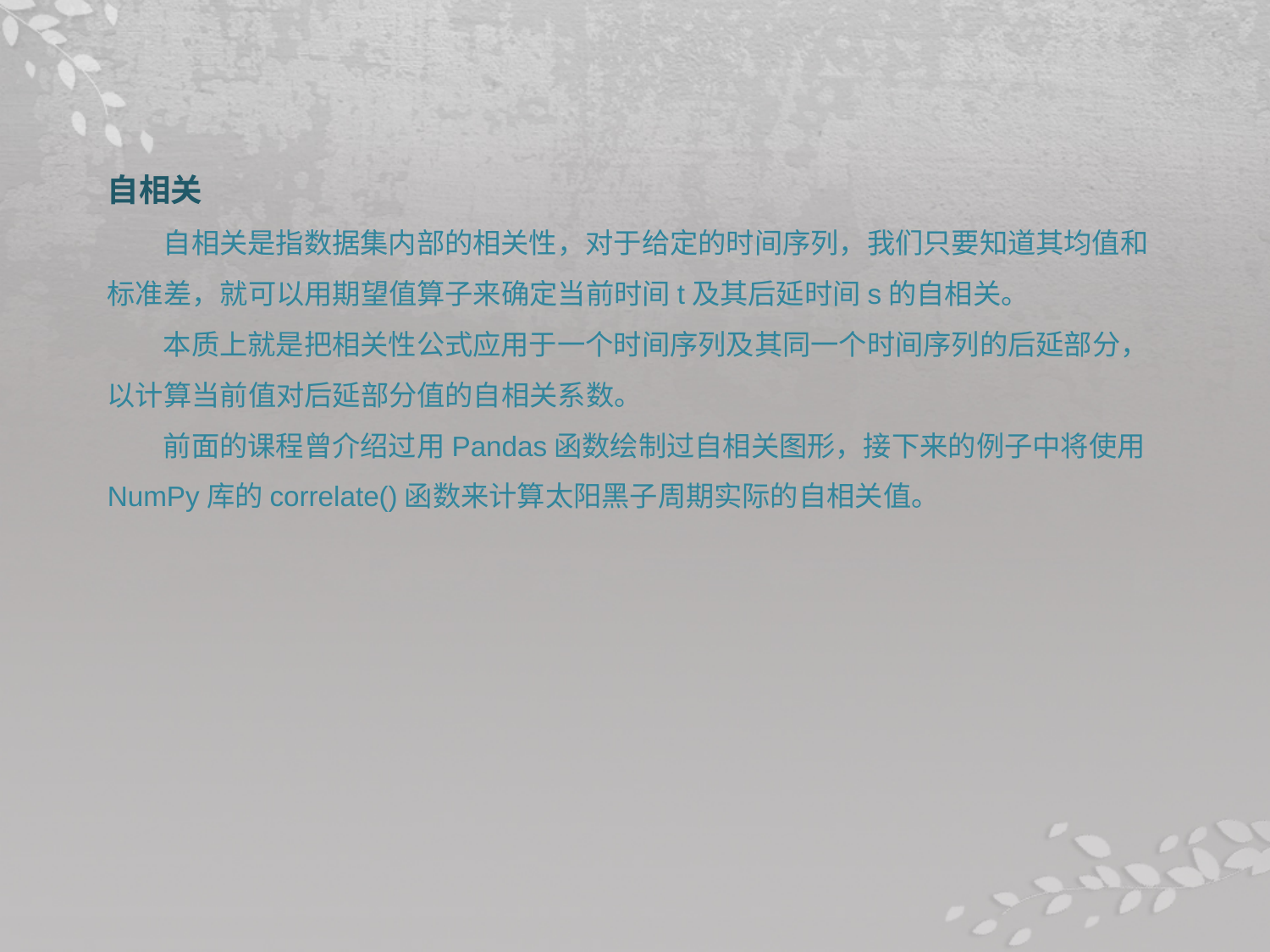

自相关
自相关是指数据集内部的相关性，对于给定的时间序列，我们只要知道其均值和标准差，就可以用期望值算子来确定当前时间t及其后延时间s的自相关。
本质上就是把相关性公式应用于一个时间序列及其同一个时间序列的后延部分，以计算当前值对后延部分值的自相关系数。
前面的课程曾介绍过用Pandas函数绘制过自相关图形，接下来的例子中将使用NumPy库的correlate()函数来计算太阳黑子周期实际的自相关值。